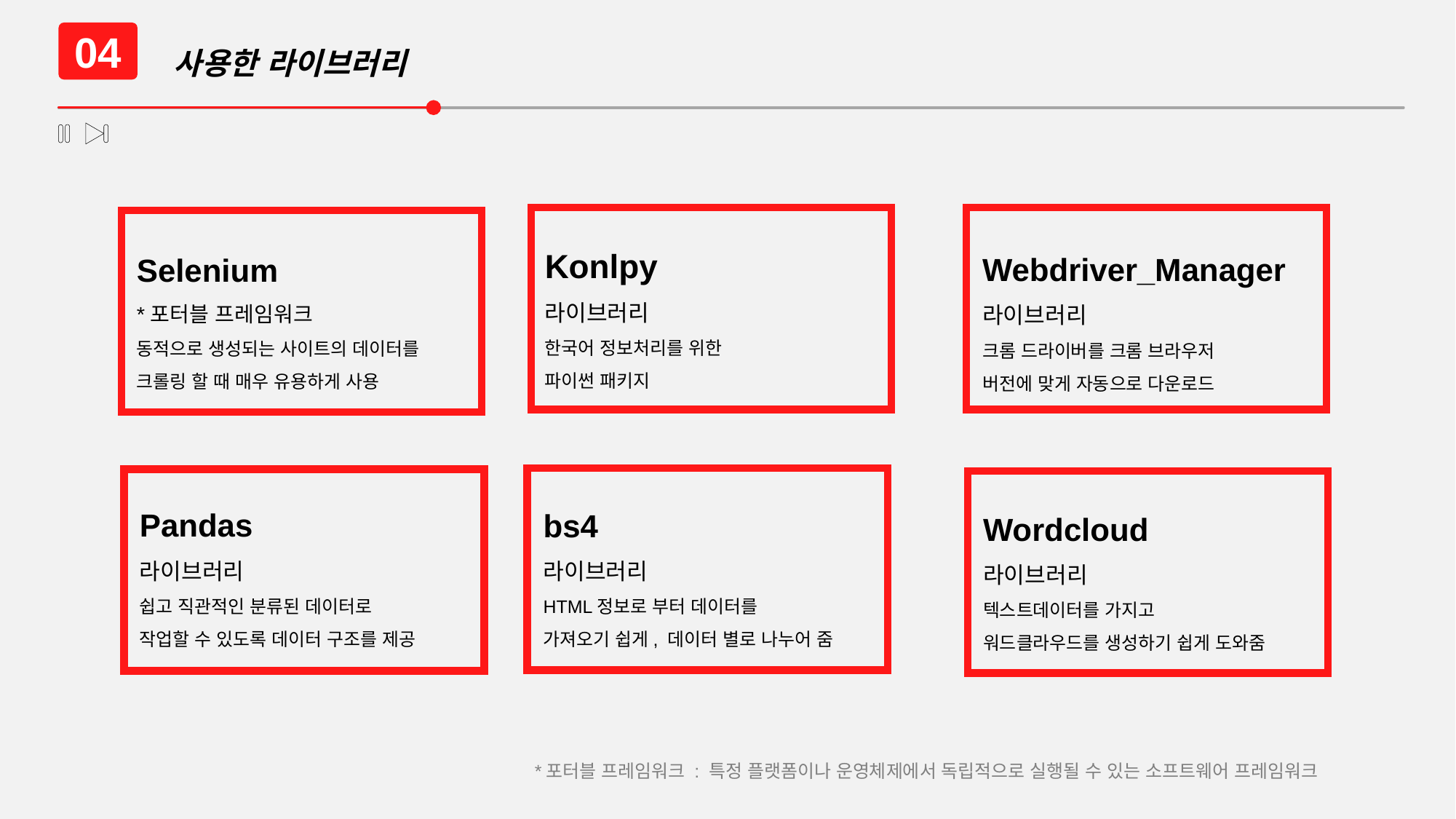

사용한 라이브러리
04

Konlpy
라이브러리
한국어 정보처리를 위한
파이썬 패키지
Webdriver_Manager
라이브러리
크롬 드라이버를 크롬 브라우저
버전에 맞게 자동으로 다운로드
Selenium
*포터블 프레임워크
동적으로 생성되는 사이트의 데이터를
크롤링 할 때 매우 유용하게 사용

Pandas
라이브러리
쉽고 직관적인 분류된 데이터로
작업할 수 있도록 데이터 구조를 제공
bs4
라이브러리
HTML정보로 부터 데이터를
가져오기 쉽게, 데이터 별로 나누어 줌
Wordcloud
라이브러리
텍스트데이터를 가지고
워드클라우드를 생성하기 쉽게 도와줌
*포터블 프레임워크 : 특정 플랫폼이나 운영체제에서 독립적으로 실행될 수 있는 소프트웨어 프레임워크